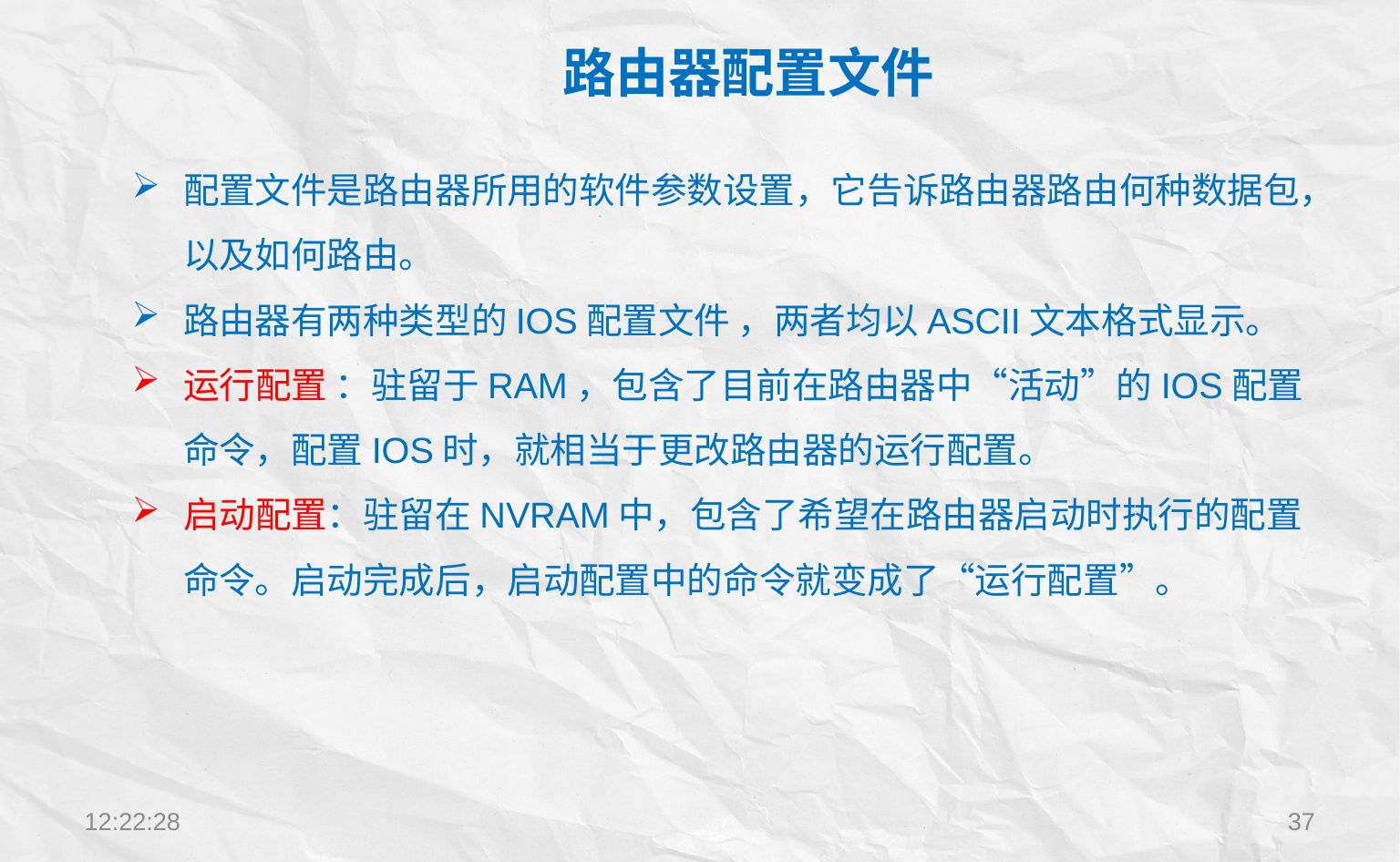

路由器配置文件
配置文件是路由器所用的软件参数设置，它告诉路由器路由何种数据包，以及如何路由。
路由器有两种类型的IOS配置文件 ，两者均以ASCII文本格式显示。
运行配置 ：驻留于RAM，包含了目前在路由器中“活动”的IOS配置命令，配置IOS时，就相当于更改路由器的运行配置。
启动配置：驻留在NVRAM中，包含了希望在路由器启动时执行的配置命令。启动完成后，启动配置中的命令就变成了“运行配置”。

12:22:28
37